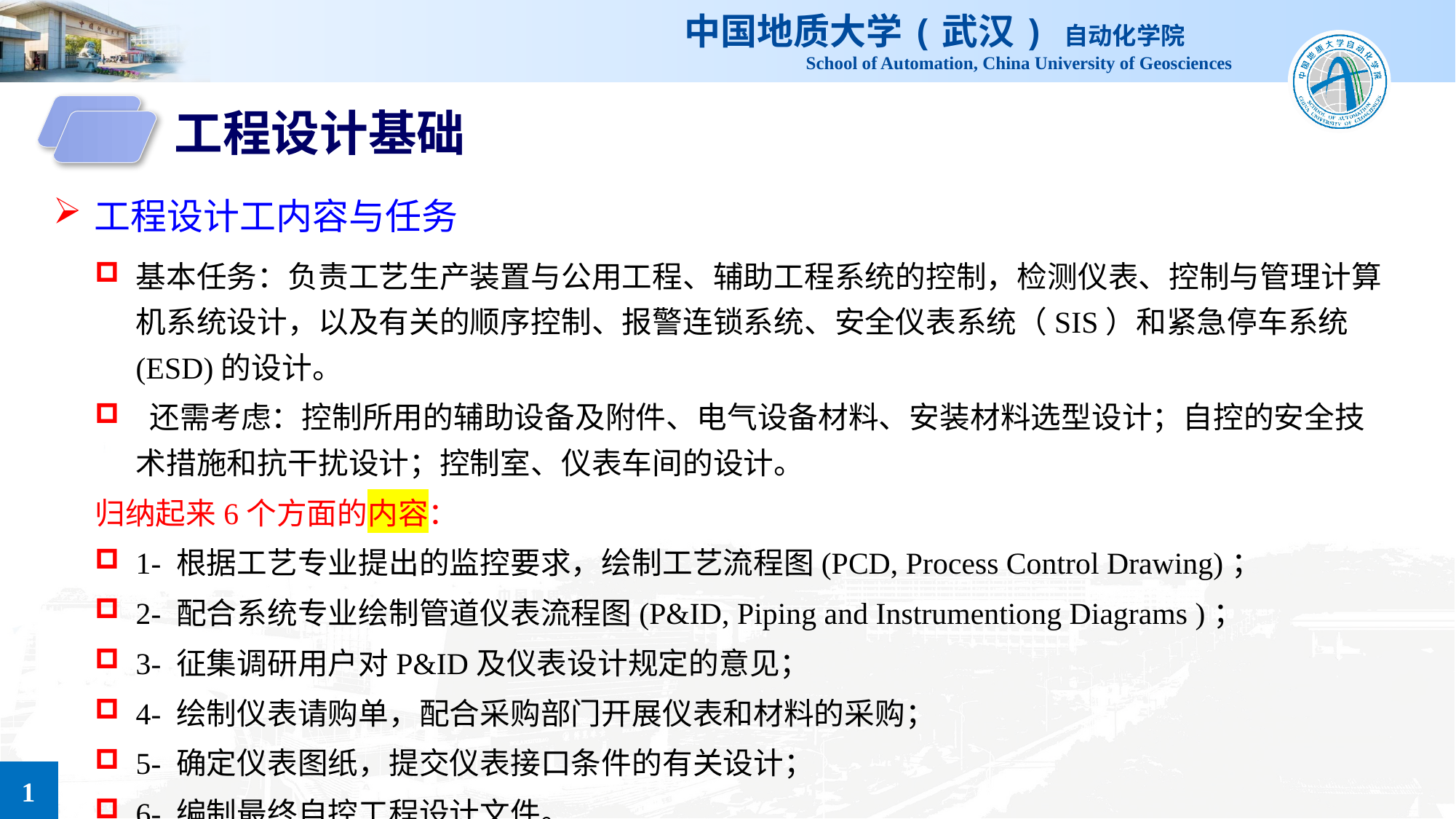

工程设计基础
工程设计工内容与任务
基本任务：负责工艺生产装置与公用工程、辅助工程系统的控制，检测仪表、控制与管理计算机系统设计，以及有关的顺序控制、报警连锁系统、安全仪表系统（SIS）和紧急停车系统(ESD)的设计。
 还需考虑：控制所用的辅助设备及附件、电气设备材料、安装材料选型设计；自控的安全技术措施和抗干扰设计；控制室、仪表车间的设计。
归纳起来6个方面的内容：
1- 根据工艺专业提出的监控要求，绘制工艺流程图(PCD, Process Control Drawing)；
2- 配合系统专业绘制管道仪表流程图(P&ID, Piping and Instrumentiong Diagrams )；
3- 征集调研用户对P&ID及仪表设计规定的意见；
4- 绘制仪表请购单，配合采购部门开展仪表和材料的采购；
5- 确定仪表图纸，提交仪表接口条件的有关设计；
6- 编制最终自控工程设计文件。

1